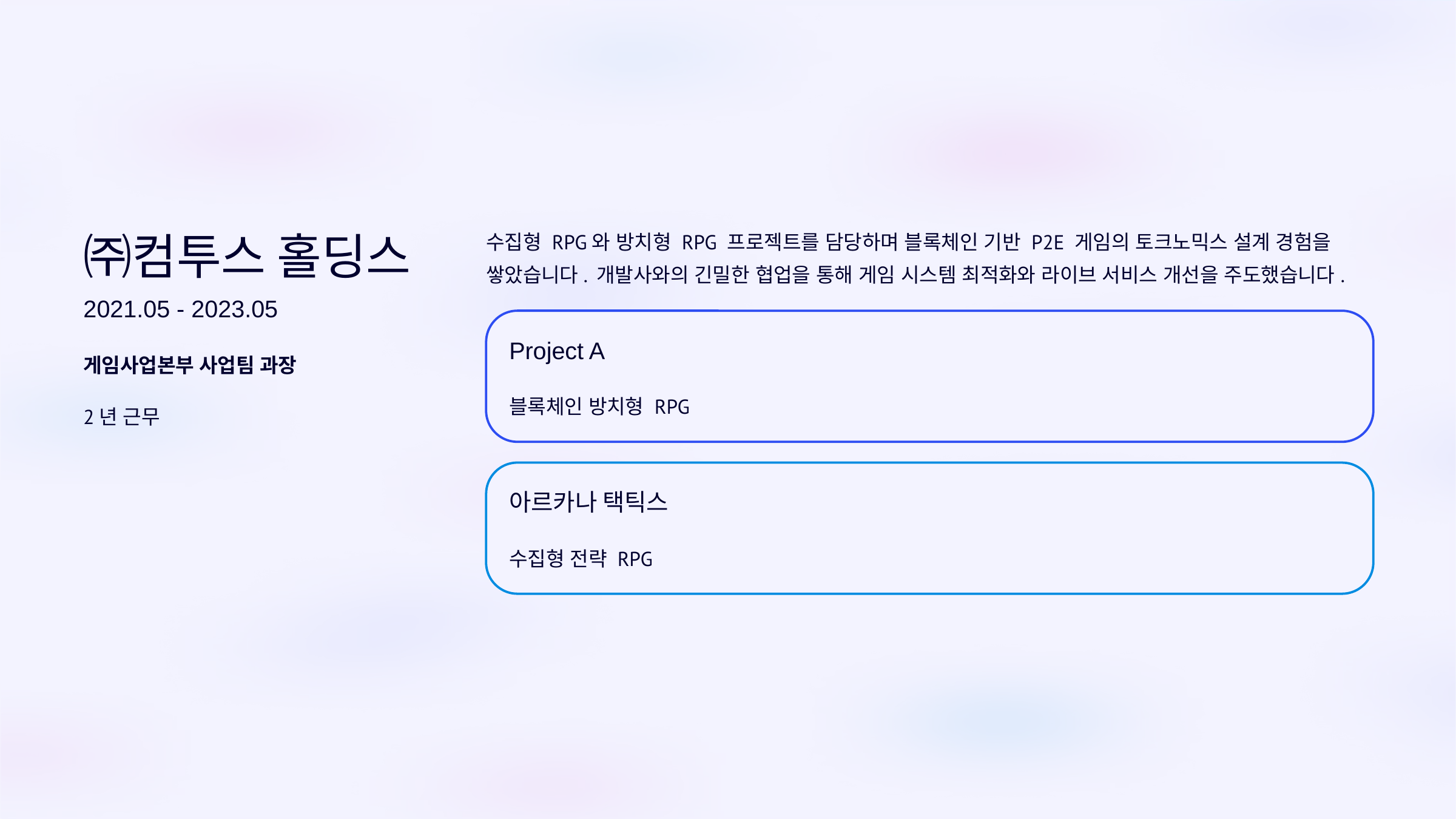

수집형 RPG와 방치형 RPG 프로젝트를 담당하며 블록체인 기반 P2E 게임의 토크노믹스 설계 경험을 쌓았습니다. 개발사와의 긴밀한 협업을 통해 게임 시스템 최적화와 라이브 서비스 개선을 주도했습니다.
㈜컴투스 홀딩스
2021.05 - 2023.05

Project A
게임사업본부 사업팀 과장
블록체인 방치형 RPG
2년 근무

아르카나 택틱스
수집형 전략 RPG